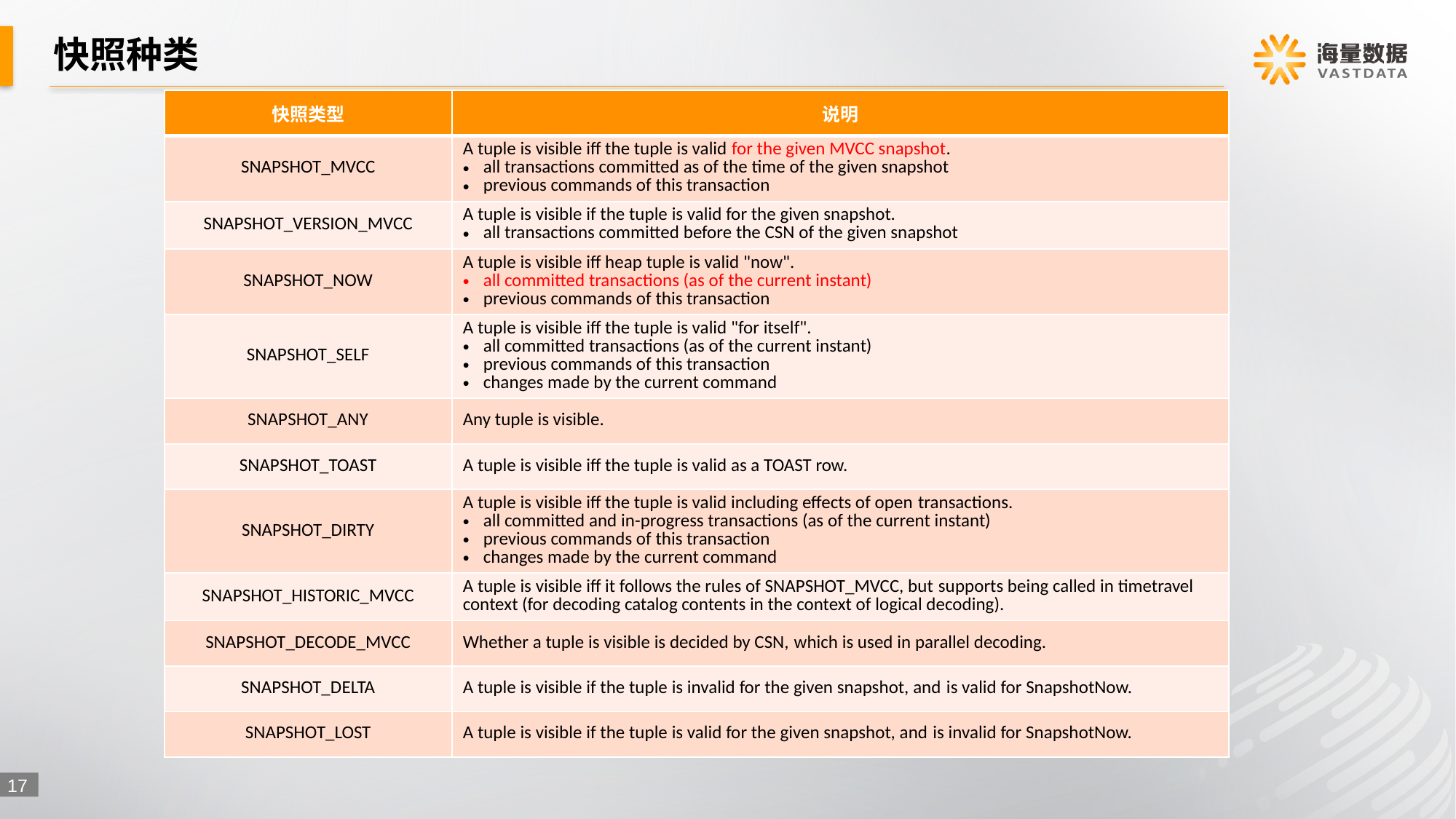

# 快照种类
| 快照类型 | 说明 |
| --- | --- |
| SNAPSHOT\_MVCC | A tuple is visible iff the tuple is valid for the given MVCC snapshot. all transactions committed as of the time of the given snapshot previous commands of this transaction |
| SNAPSHOT\_VERSION\_MVCC | A tuple is visible if the tuple is valid for the given snapshot. all transactions committed before the CSN of the given snapshot |
| SNAPSHOT\_NOW | A tuple is visible iff heap tuple is valid "now". all committed transactions (as of the current instant) previous commands of this transaction |
| SNAPSHOT\_SELF | A tuple is visible iff the tuple is valid "for itself". all committed transactions (as of the current instant) previous commands of this transaction changes made by the current command |
| SNAPSHOT\_ANY | Any tuple is visible. |
| SNAPSHOT\_TOAST | A tuple is visible iff the tuple is valid as a TOAST row. |
| SNAPSHOT\_DIRTY | A tuple is visible iff the tuple is valid including effects of open transactions. all committed and in-progress transactions (as of the current instant) previous commands of this transaction changes made by the current command |
| SNAPSHOT\_HISTORIC\_MVCC | A tuple is visible iff it follows the rules of SNAPSHOT\_MVCC, but supports being called in timetravel context (for decoding catalog contents in the context of logical decoding). |
| SNAPSHOT\_DECODE\_MVCC | Whether a tuple is visible is decided by CSN, which is used in parallel decoding. |
| SNAPSHOT\_DELTA | A tuple is visible if the tuple is invalid for the given snapshot, and is valid for SnapshotNow. |
| SNAPSHOT\_LOST | A tuple is visible if the tuple is valid for the given snapshot, and is invalid for SnapshotNow. |